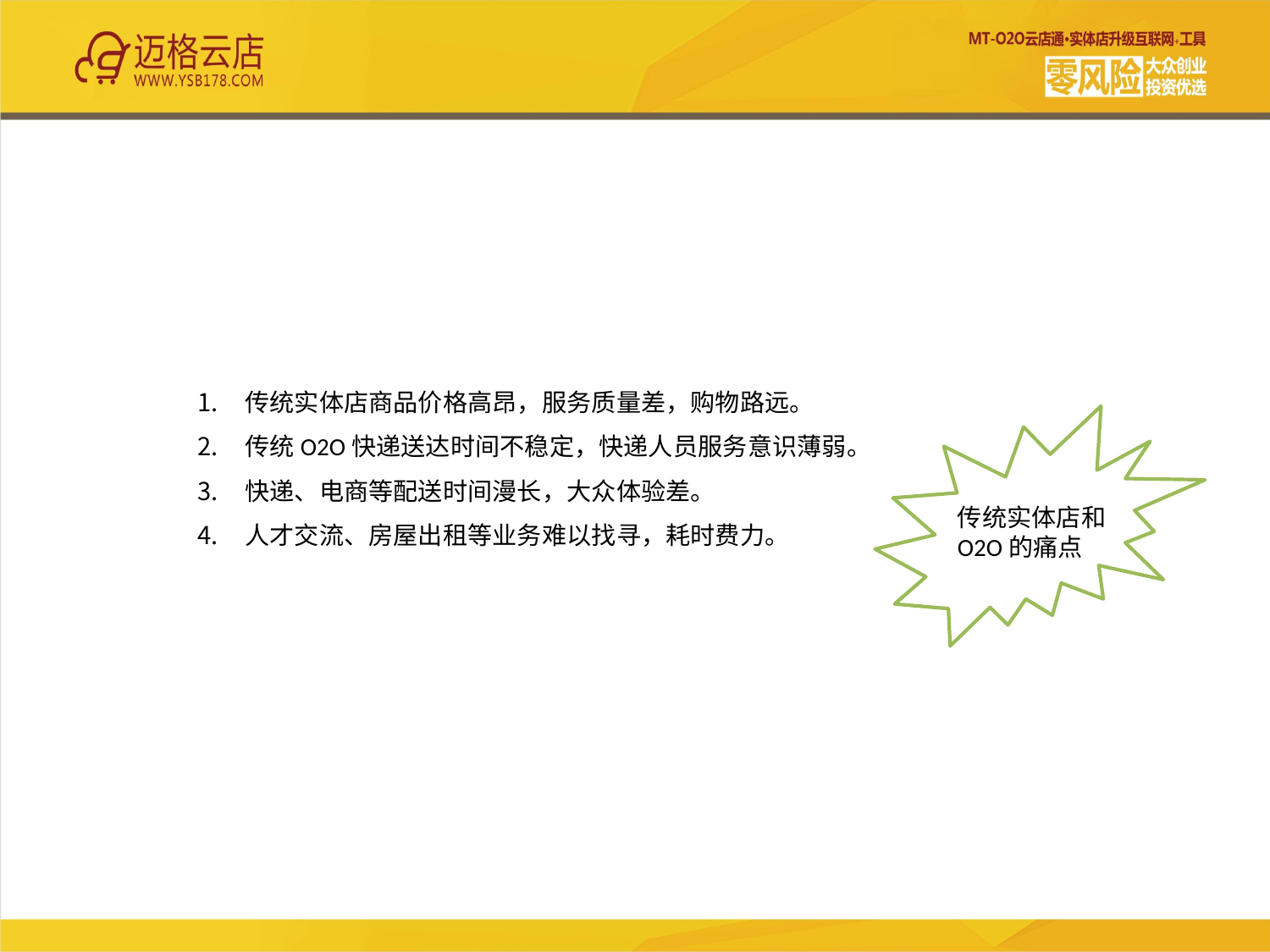

传统实体店商品价格高昂，服务质量差，购物路远。
传统O2O快递送达时间不稳定，快递人员服务意识薄弱。
快递、电商等配送时间漫长，大众体验差。
人才交流、房屋出租等业务难以找寻，耗时费力。

传统实体店和O2O的痛点